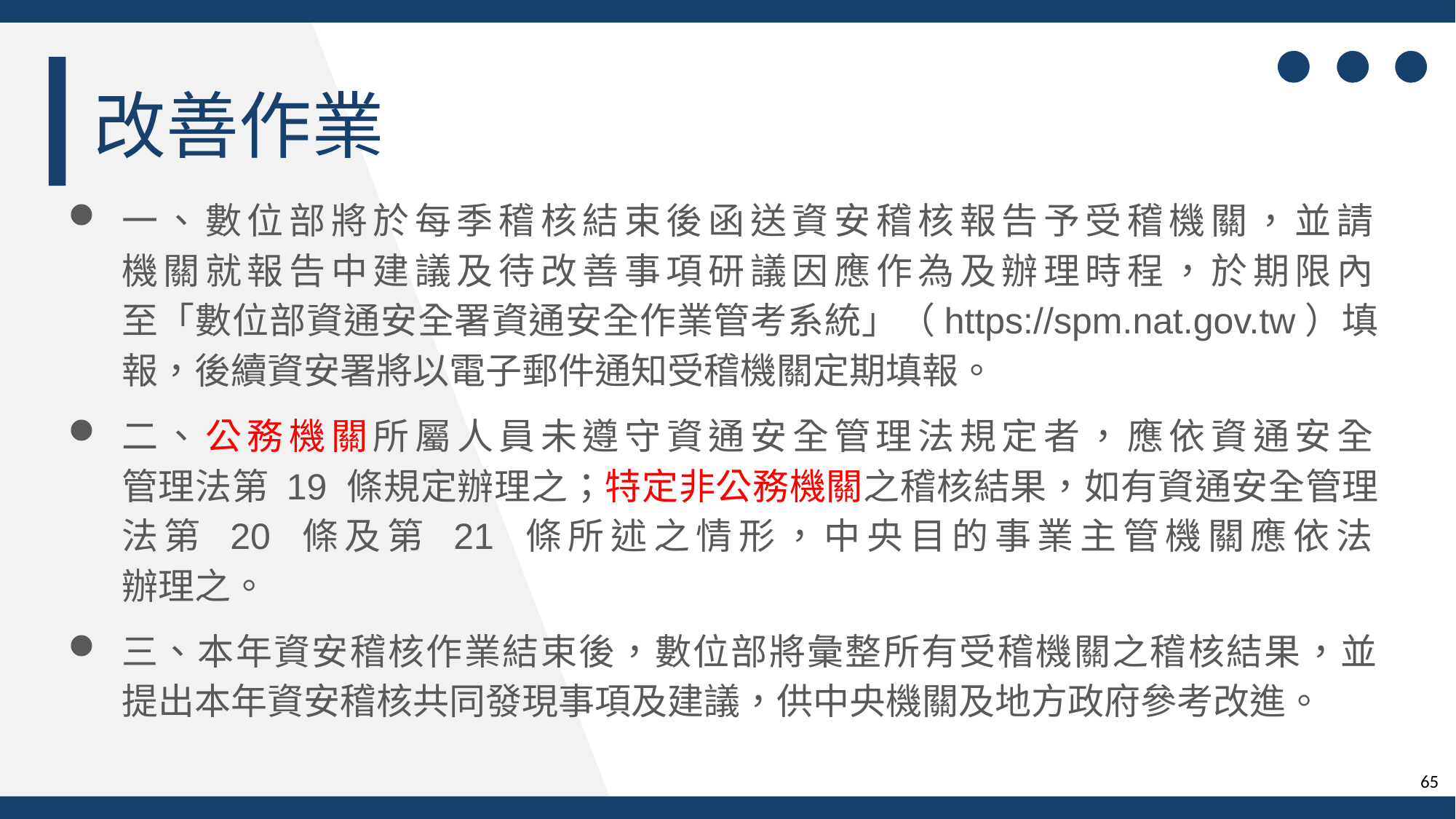

改善作業
一、數位部將於每季稽核結束後函送資安稽核報告予受稽機關，並請
機關就報告中建議及待改善事項研議因應作為及辦理時程，於期限內
至「數位部資通安全署資通安全作業管考系統」（https://spm.nat.gov.tw）填報，後續資安署將以電子郵件通知受稽機關定期填報。
二、公務機關所屬人員未遵守資通安全管理法規定者，應依資通安全
管理法第 19 條規定辦理之；特定非公務機關之稽核結果，如有資通安全管理法第 20 條及第 21 條所述之情形，中央目的事業主管機關應依法
辦理之。
三、本年資安稽核作業結束後，數位部將彙整所有受稽機關之稽核結果，並
提出本年資安稽核共同發現事項及建議，供中央機關及地方政府參考改進。